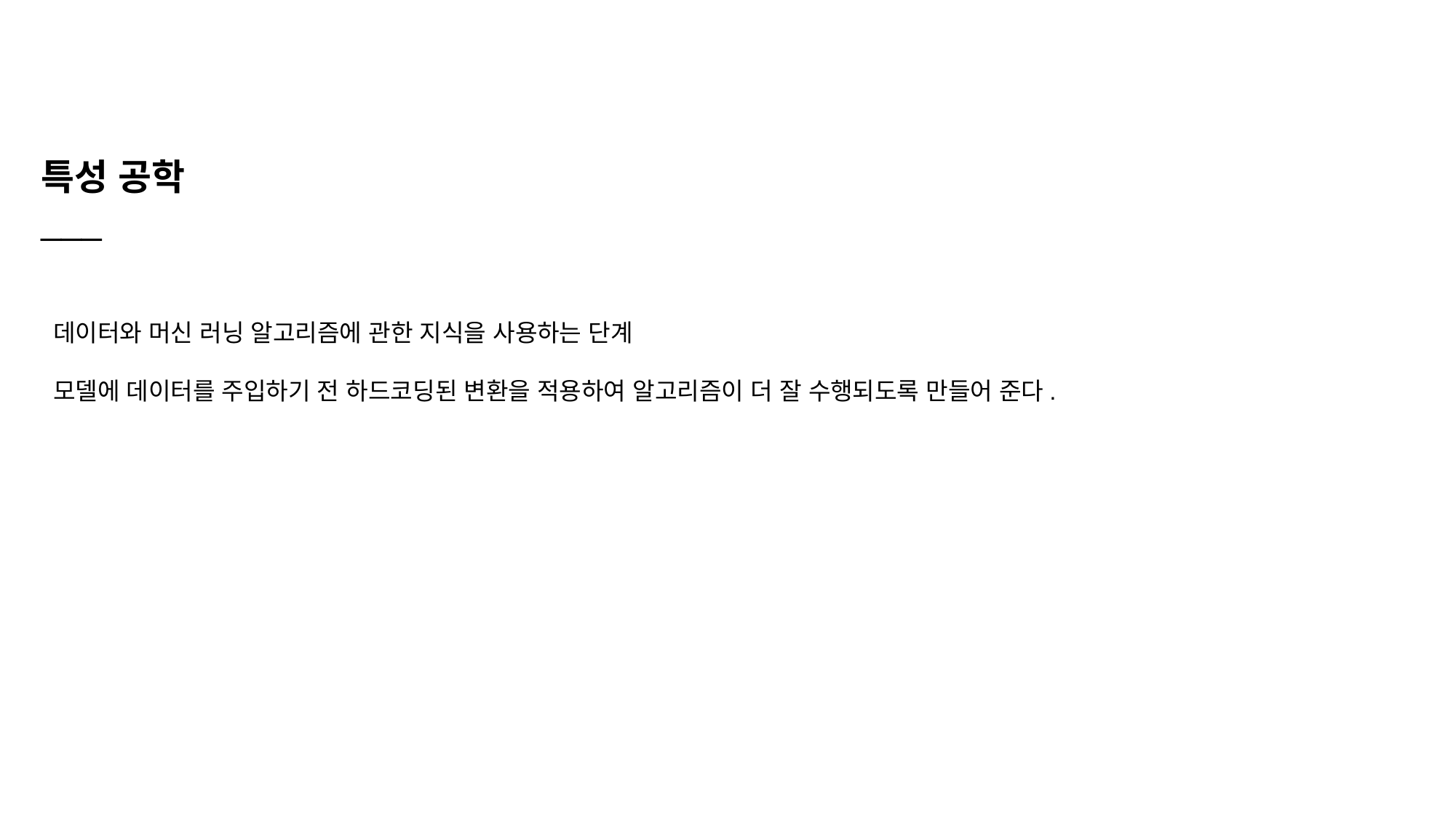

특성 공학
___
데이터와 머신 러닝 알고리즘에 관한 지식을 사용하는 단계

모델에 데이터를 주입하기 전 하드코딩된 변환을 적용하여 알고리즘이 더 잘 수행되도록 만들어 준다.